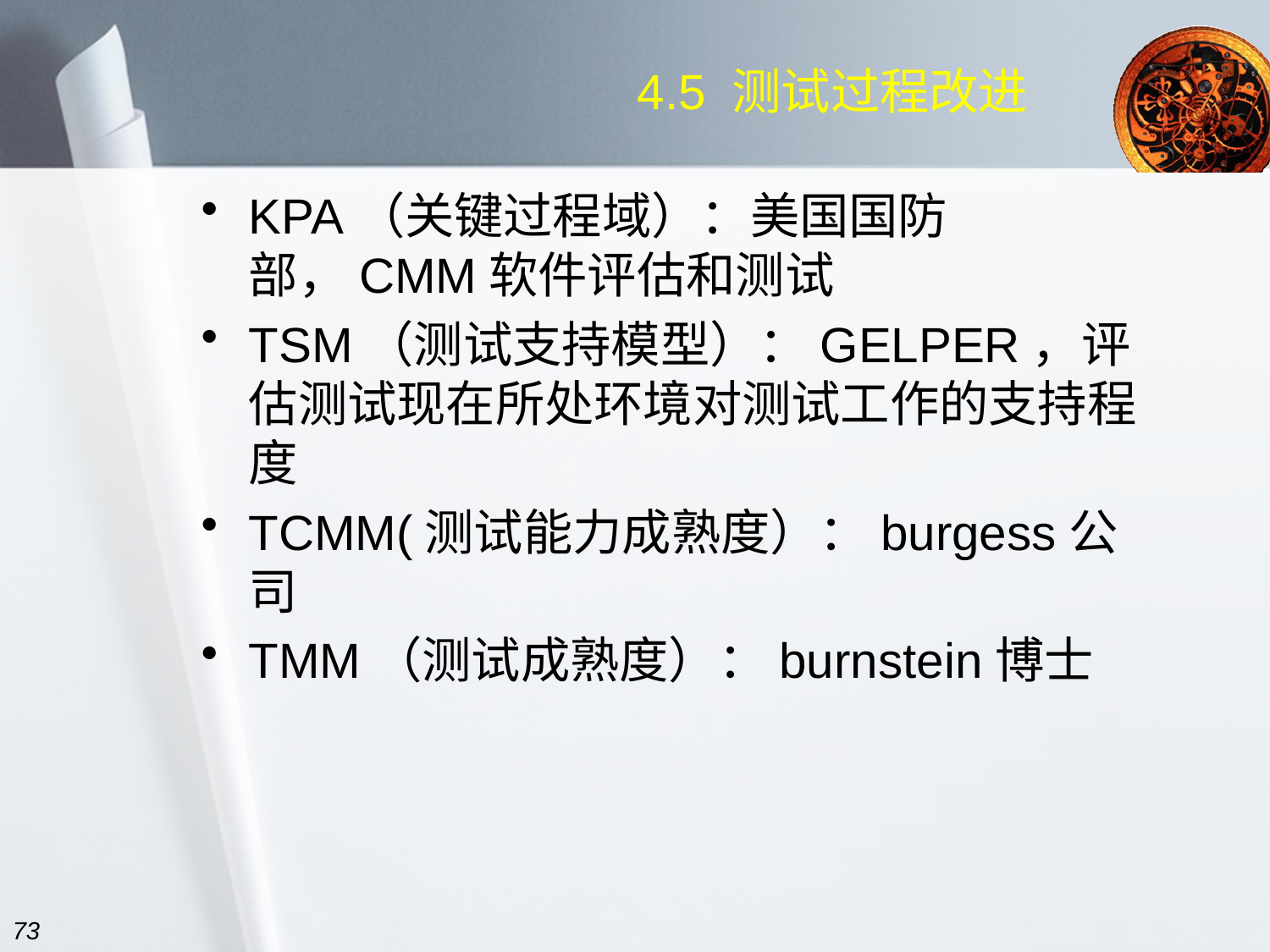

# 4.5 测试过程改进
KPA（关键过程域）：美国国防部，CMM软件评估和测试
TSM（测试支持模型）：GELPER，评估测试现在所处环境对测试工作的支持程度
TCMM(测试能力成熟度）：burgess公司
TMM（测试成熟度）：burnstein博士
73